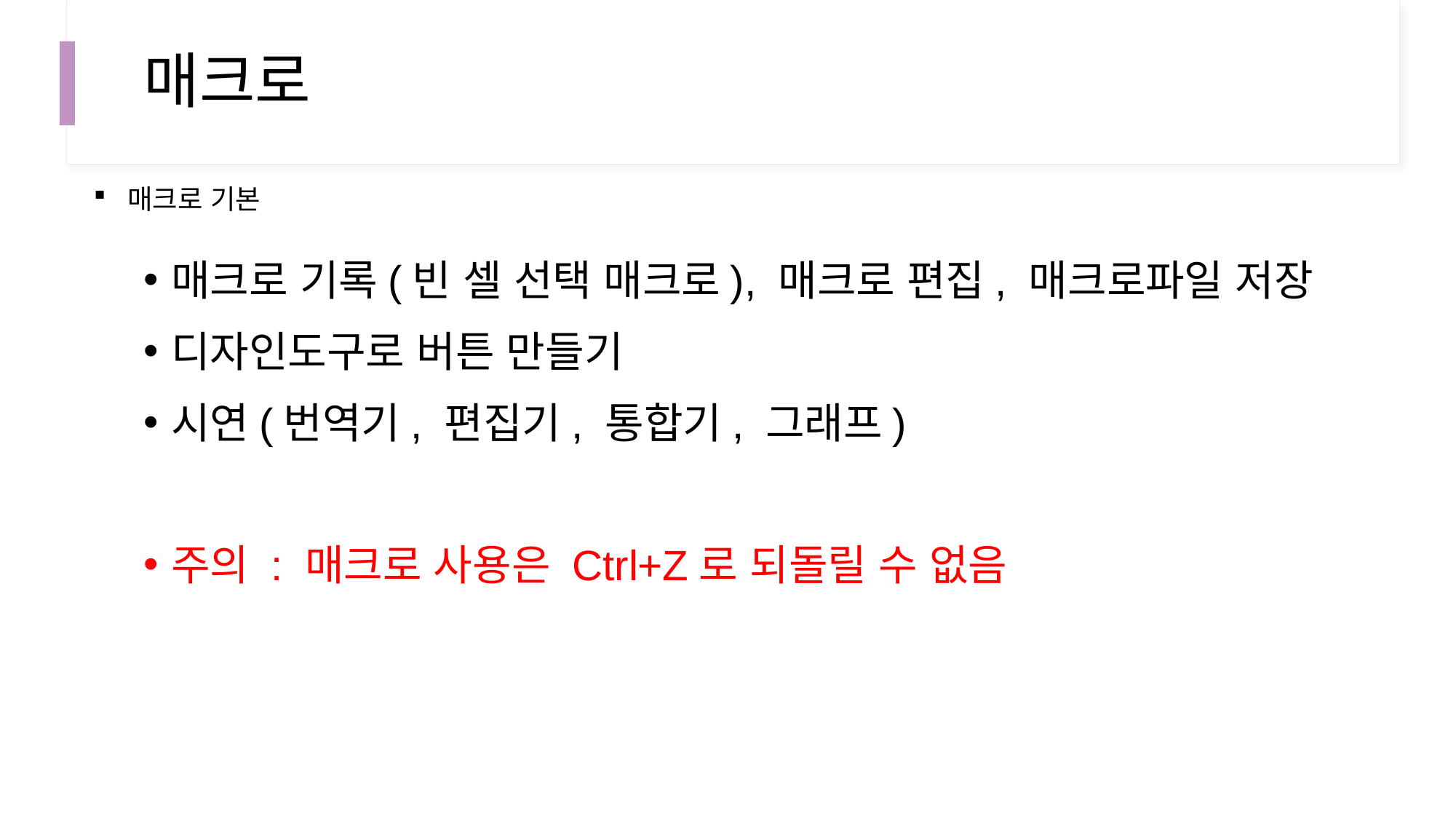

# 매크로
매크로 기본
매크로 기록(빈 셀 선택 매크로), 매크로 편집, 매크로파일 저장
디자인도구로 버튼 만들기
시연(번역기, 편집기, 통합기, 그래프)

주의 : 매크로 사용은 Ctrl+Z로 되돌릴 수 없음